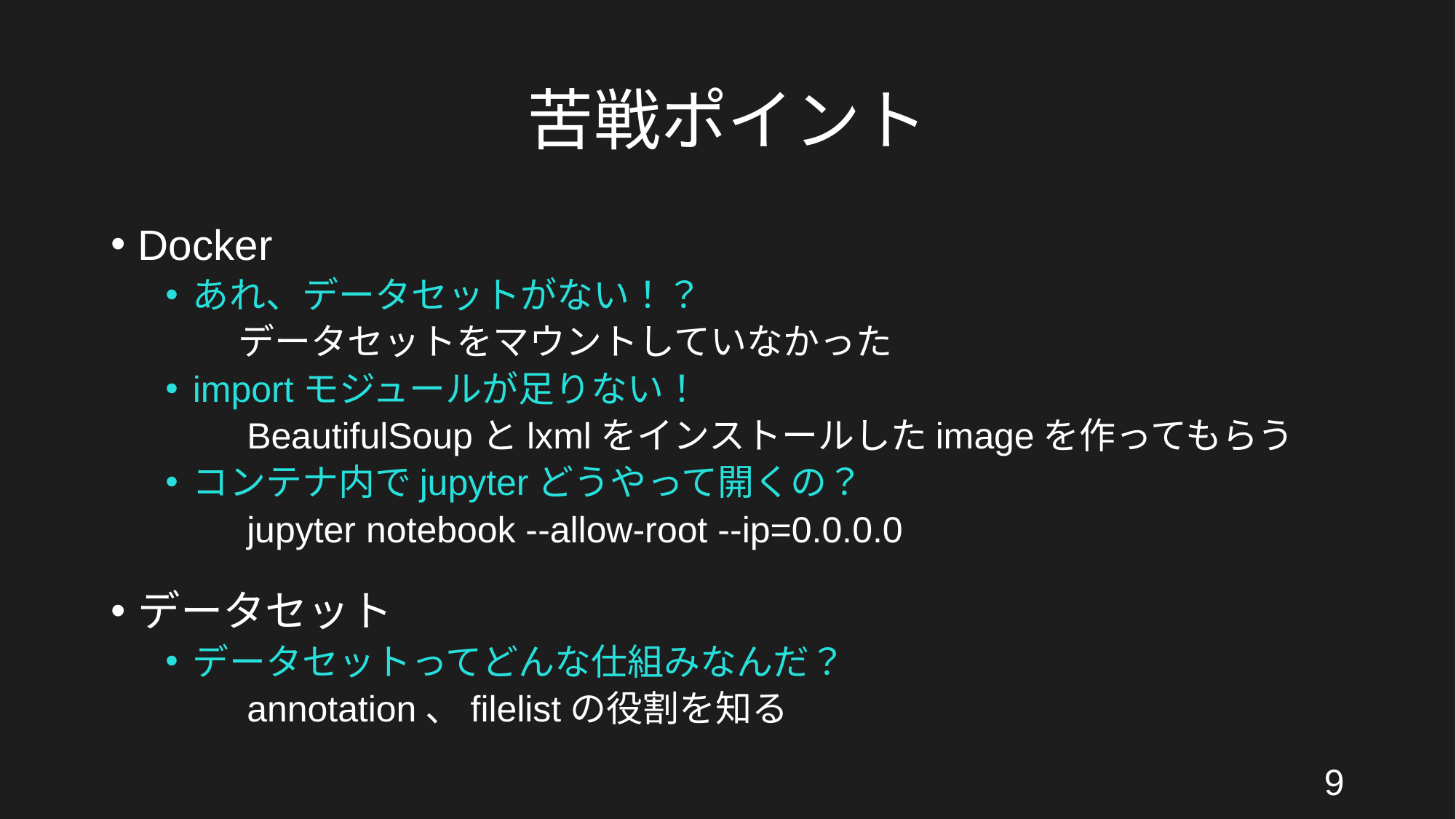

# 苦戦ポイント
Docker
あれ、データセットがない！？
　　データセットをマウントしていなかった
importモジュールが足りない！
　　BeautifulSoupとlxmlをインストールしたimageを作ってもらう
コンテナ内でjupyterどうやって開くの？
　　jupyter notebook --allow-root --ip=0.0.0.0

データセット
データセットってどんな仕組みなんだ？
　　annotation、filelistの役割を知る
9